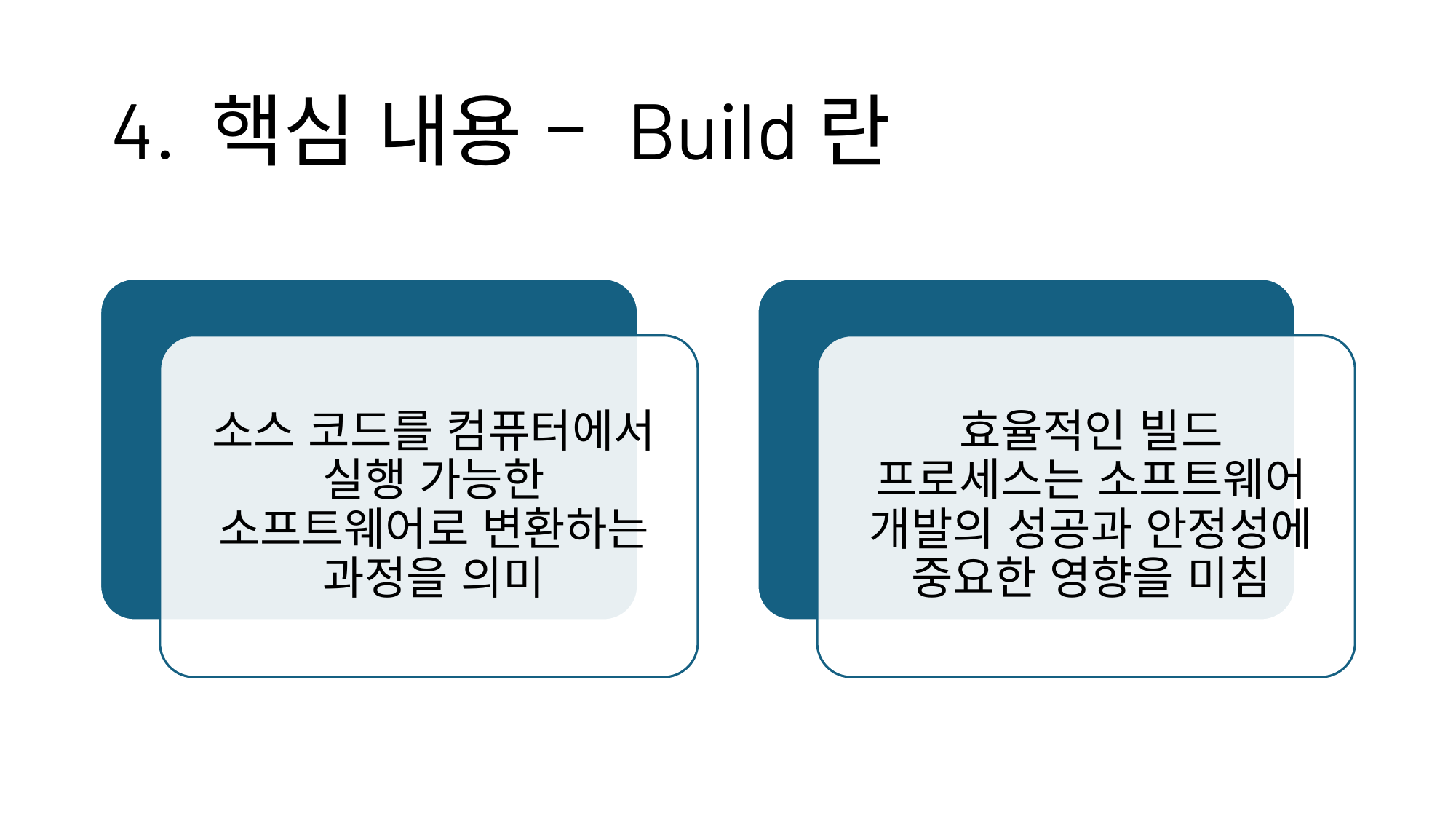

# 4. 핵심 내용 – Build란
소스 코드를 컴퓨터에서 실행 가능한 소프트웨어로 변환하는 과정을 의미
효율적인 빌드 프로세스는 소프트웨어 개발의 성공과 안정성에 중요한 영향을 미침